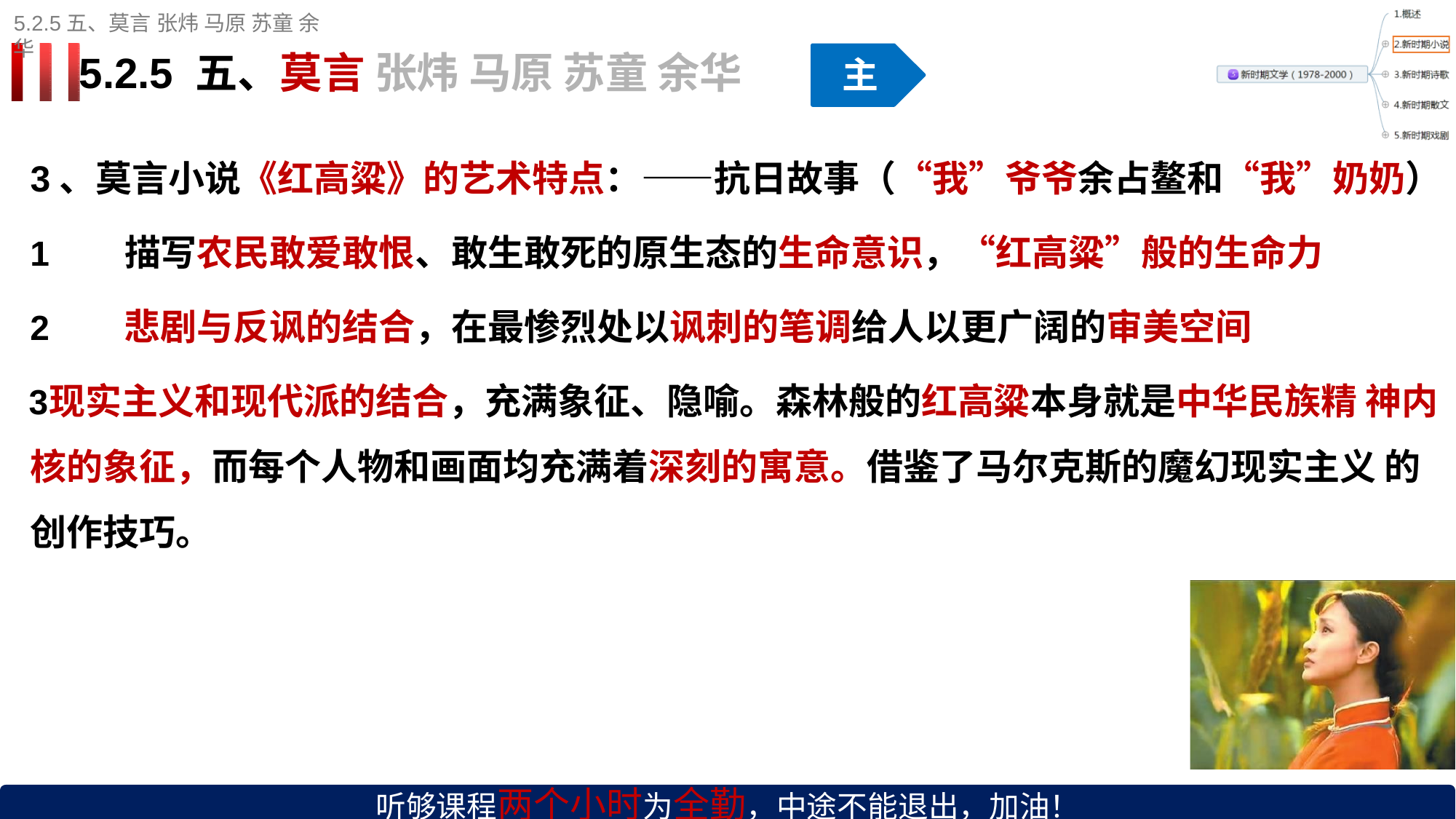

5.2.5五、莫言张炜 马原 苏童 余华

# 5.2.5 五、莫言 张炜 马原 苏童 余华

主
3、莫言小说《红高粱》的艺术特点：——抗日故事（“我”爷爷余占鳌和“我”奶奶）
描写农民敢爱敢恨、敢生敢死的原生态的生命意识，“红高粱”般的生命力
悲剧与反讽的结合，在最惨烈处以讽刺的笔调给人以更广阔的审美空间
现实主义和现代派的结合，充满象征、隐喻。森林般的红高粱本身就是中华民族精 神内核的象征，而每个人物和画面均充满着深刻的寓意。借鉴了马尔克斯的魔幻现实主义 的创作技巧。

听够课程两个小时为全勤，中途不能退出，加油！